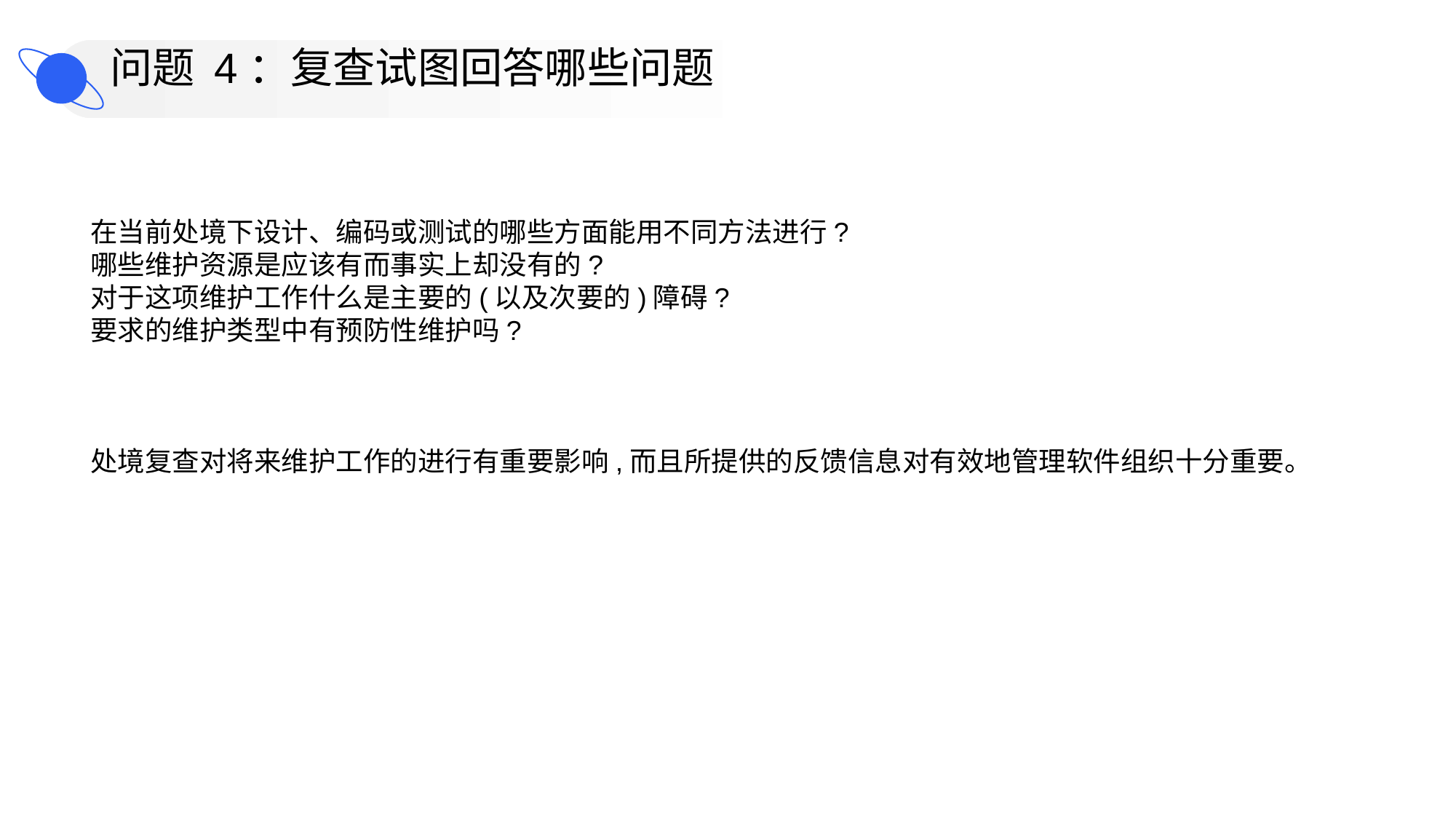

问题 4：复查试图回答哪些问题

在当前处境下设计、编码或测试的哪些方面能用不同方法进行?
哪些维护资源是应该有而事实上却没有的?
对于这项维护工作什么是主要的(以及次要的)障碍?
要求的维护类型中有预防性维护吗?

处境复查对将来维护工作的进行有重要影响,而且所提供的反馈信息对有效地管理软件组织十分重要。